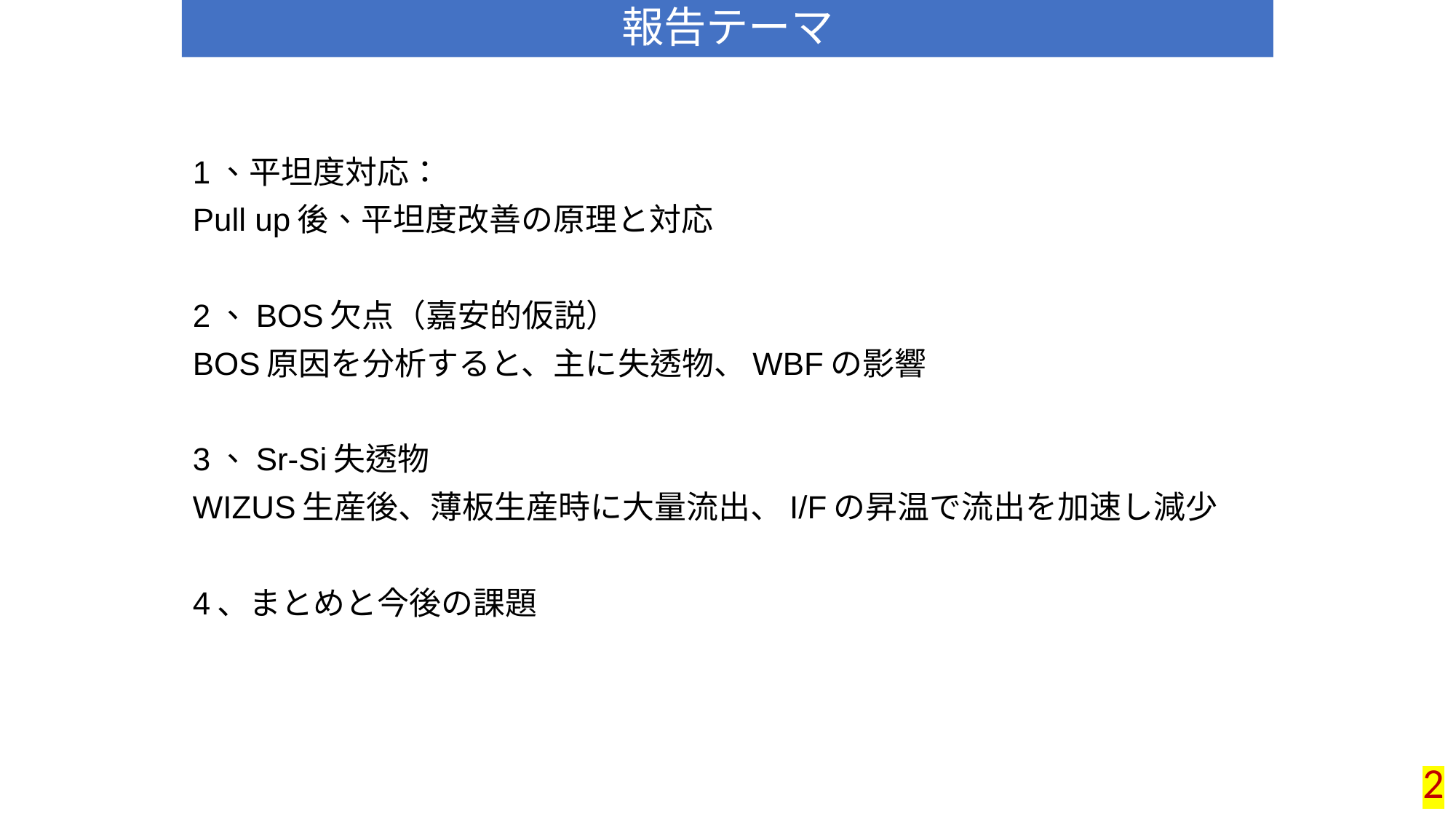

# 報告テーマ
1、平坦度対応：
Pull up後、平坦度改善の原理と対応

2、BOS欠点（嘉安的仮説）
BOS原因を分析すると、主に失透物、WBFの影響

3、Sr-Si失透物
WIZUS生産後、薄板生産時に大量流出、I/Fの昇温で流出を加速し減少

4、まとめと今後の課題

2